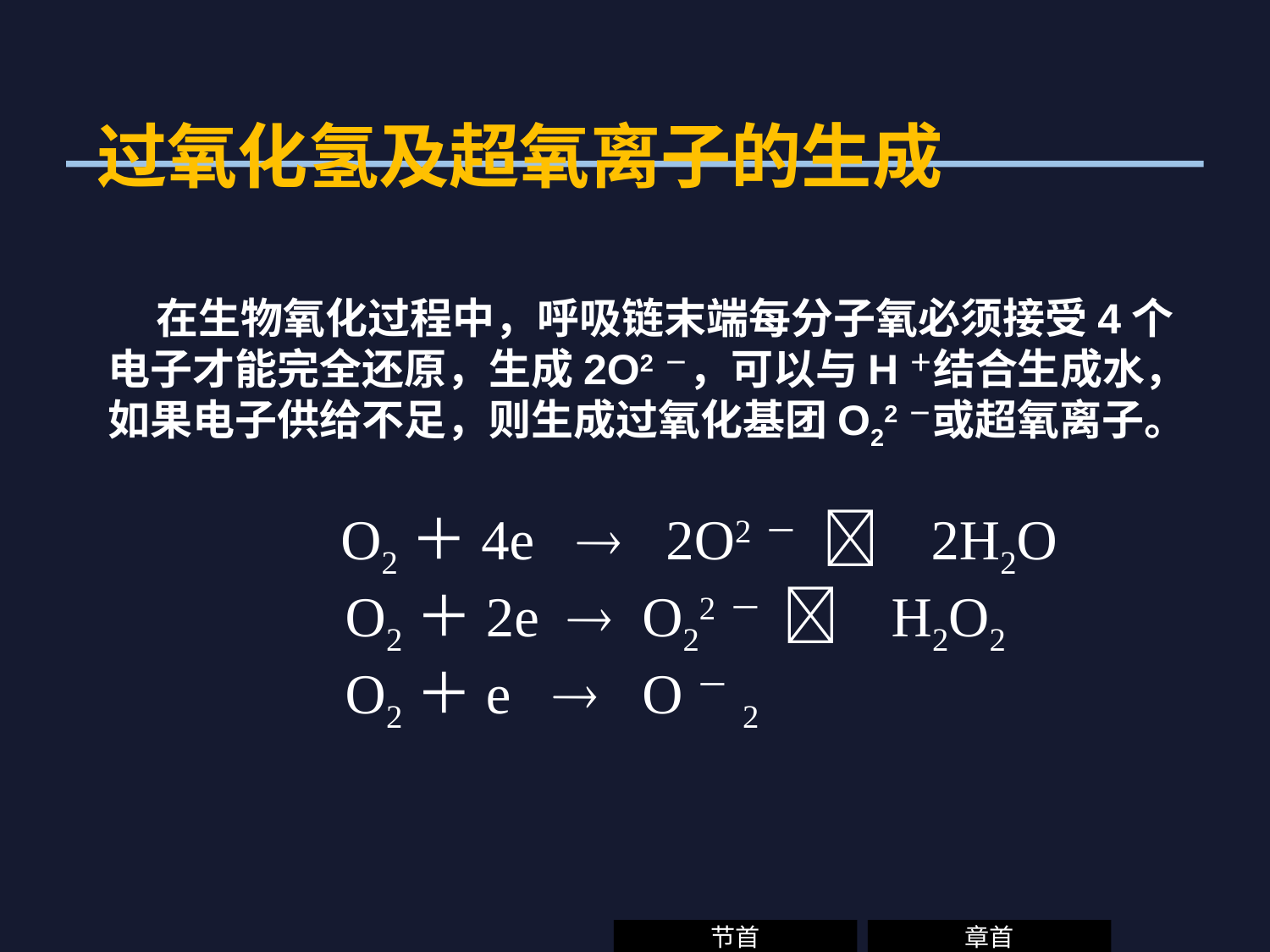

过氧化氢及超氧离子的生成
    在生物氧化过程中，呼吸链末端每分子氧必须接受4个电子才能完全还原，生成2O2－，可以与H＋结合生成水，如果电子供给不足，则生成过氧化基团O22－或超氧离子。
                     O2＋4e   →   2O2－  →   2H2O
                O2＋2e  →  O22－   →   H2O2
                O2＋e   →   O－2
节首
章首